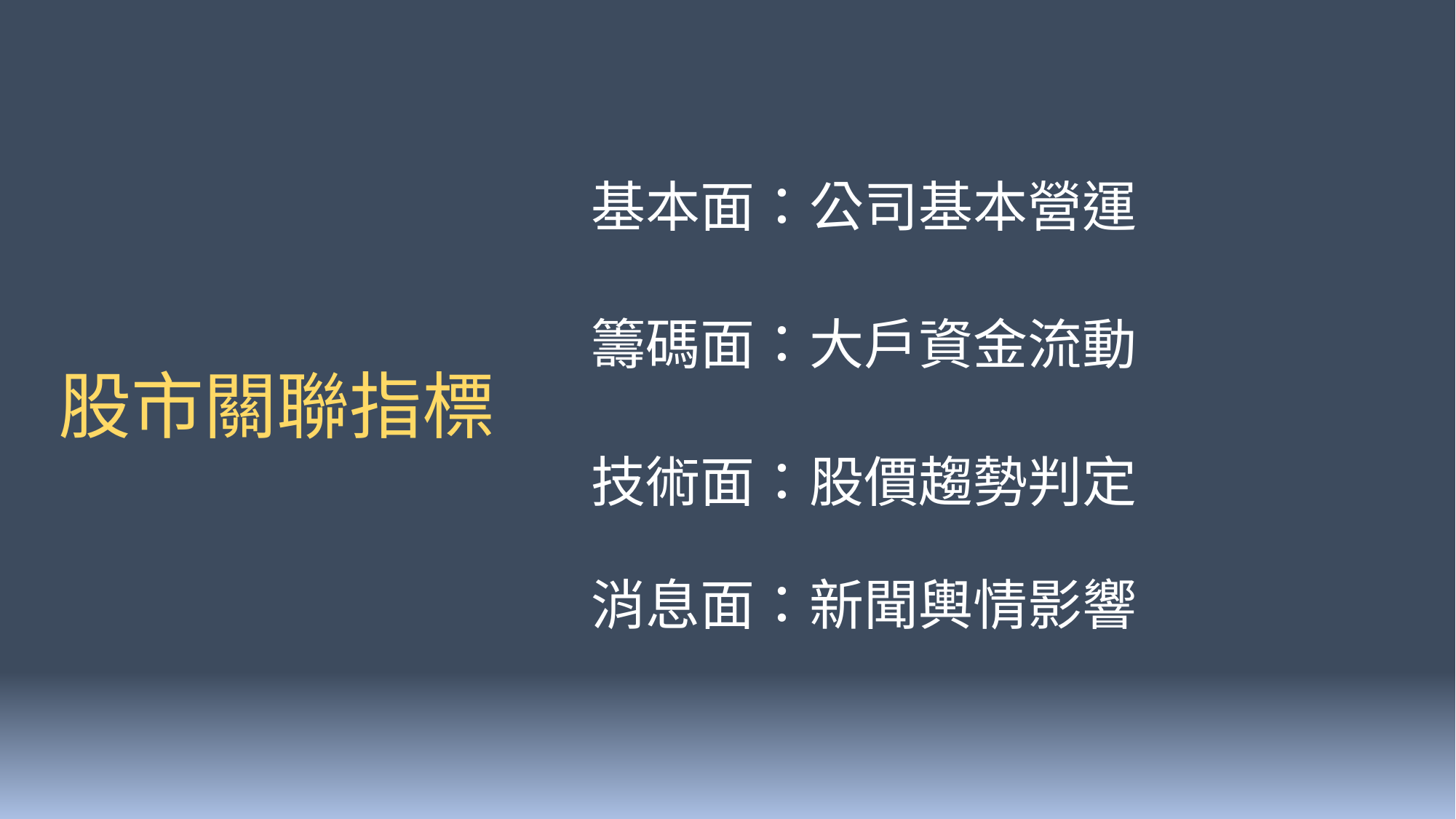

基本面：公司基本營運
籌碼面：大戶資金流動
股市關聯指標
技術面：股價趨勢判定
消息面：新聞輿情影響